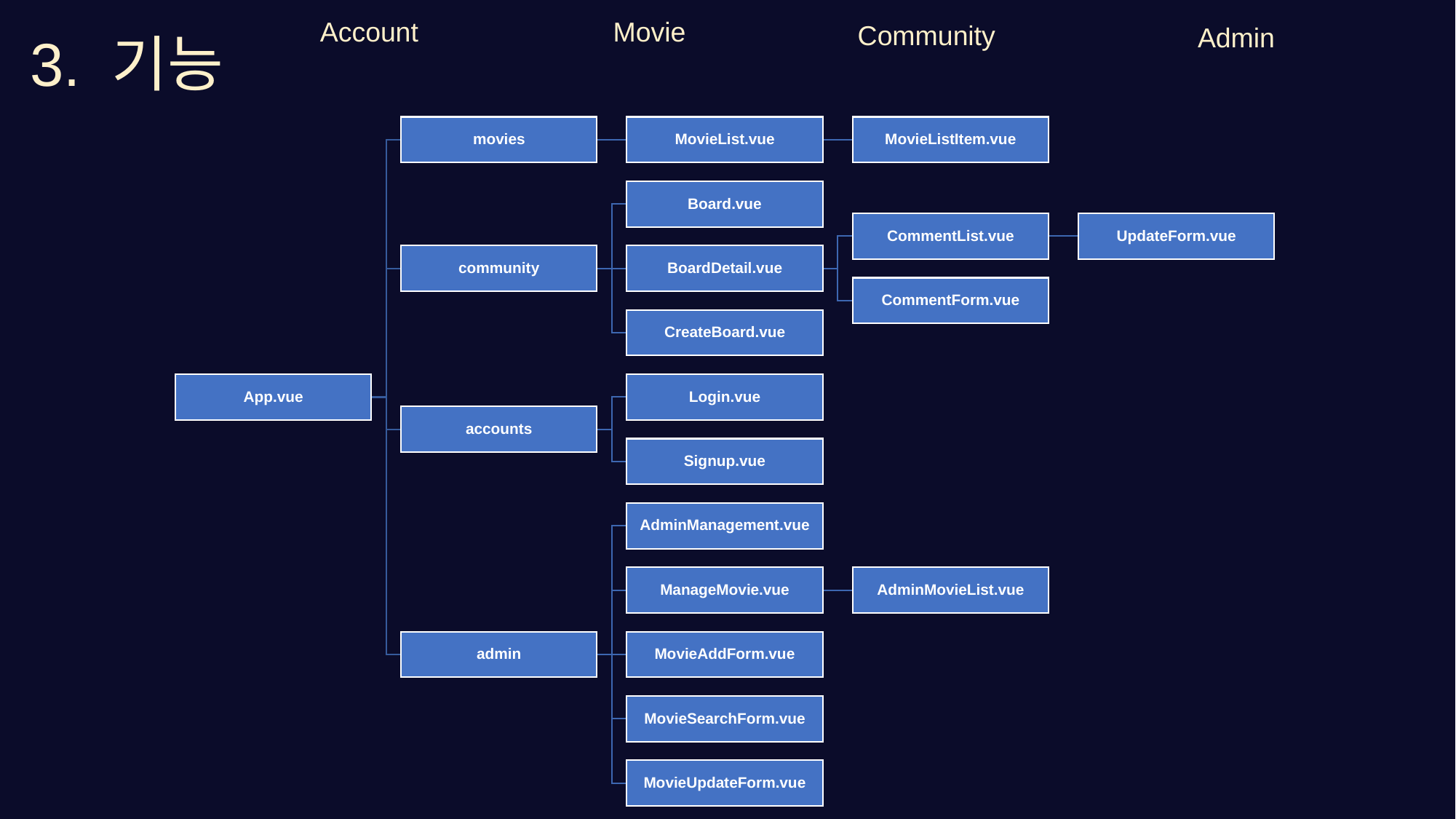

Account
Movie
Community
Admin
3. 기능
App.vue
movies
MovieList.vue
MovieListItem.vue
community
Board.vue
BoardDetail.vue
CommentList.vue
UpdateForm.vue
CommentForm.vue
CreateBoard.vue
accounts
Login.vue
Signup.vue
admin
AdminManagement.vue
ManageMovie.vue
AdminMovieList.vue
MovieAddForm.vue
MovieSearchForm.vue
MovieUpdateForm.vue